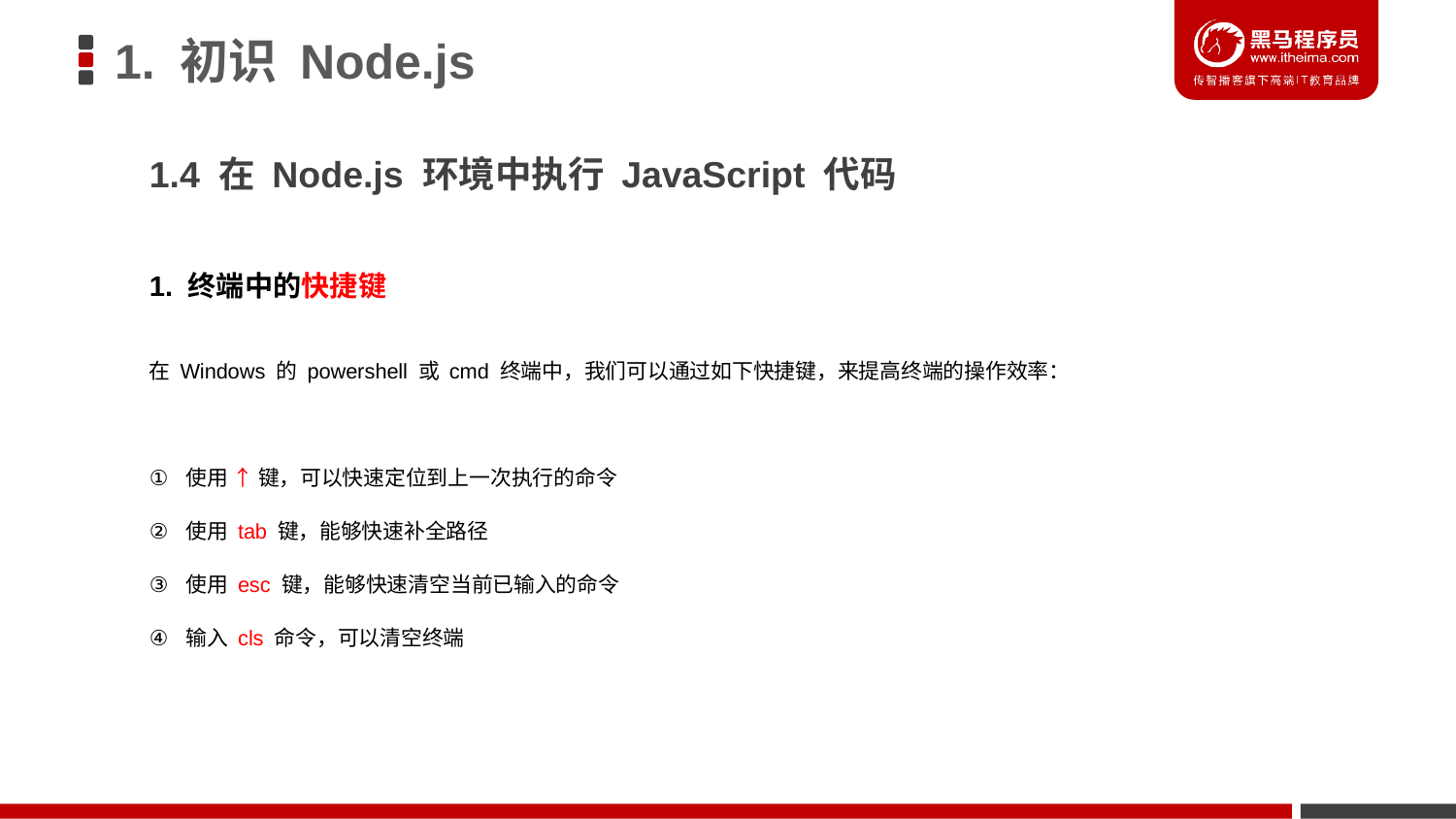

# 1. 初识 Node.js
1.4 在 Node.js 环境中执行 JavaScript 代码
1. 终端中的快捷键
在 Windows 的 powershell 或 cmd 终端中，我们可以通过如下快捷键，来提高终端的操作效率：

使用 ↑ 键，可以快速定位到上一次执行的命令
使用 tab 键，能够快速补全路径
使用 esc 键，能够快速清空当前已输入的命令
输入 cls 命令，可以清空终端